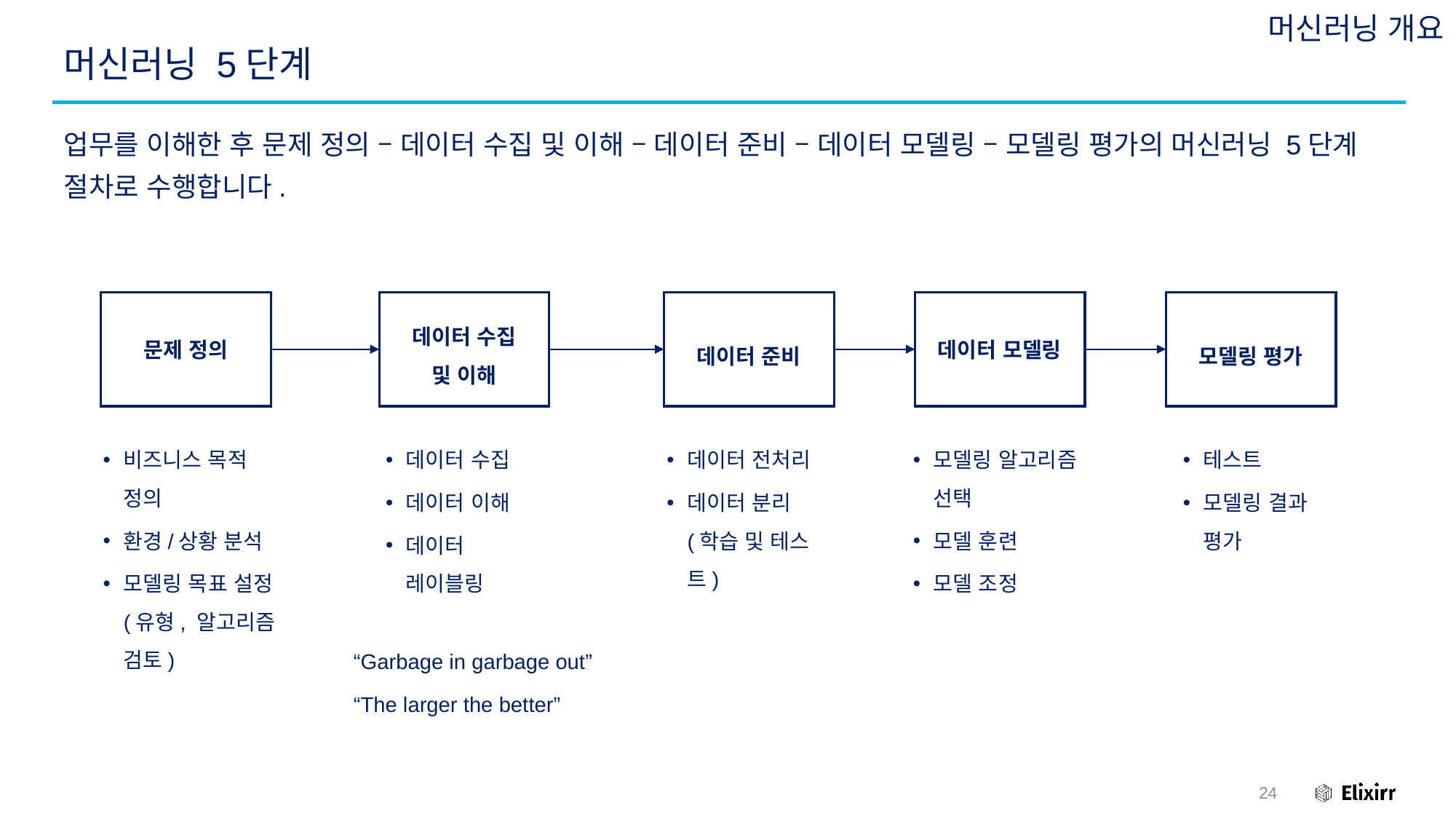

머신러닝 개요
# 머신러닝 5단계
업무를 이해한 후 문제 정의 – 데이터 수집 및 이해 – 데이터 준비 – 데이터 모델링 – 모델링 평가의 머신러닝 5단계 절차로 수행합니다.
문제 정의
데이터 수집
및 이해
데이터 준비
데이터 모델링
모델링 평가
비즈니스 목적 정의
환경/상황 분석
모델링 목표 설정(유형, 알고리즘 검토)
데이터 수집
데이터 이해
데이터 레이블링
데이터 전처리
데이터 분리 (학습 및 테스트)
모델링 알고리즘 선택
모델 훈련
모델 조정
테스트
모델링 결과 평가
“Garbage in garbage out”
“The larger the better”
24